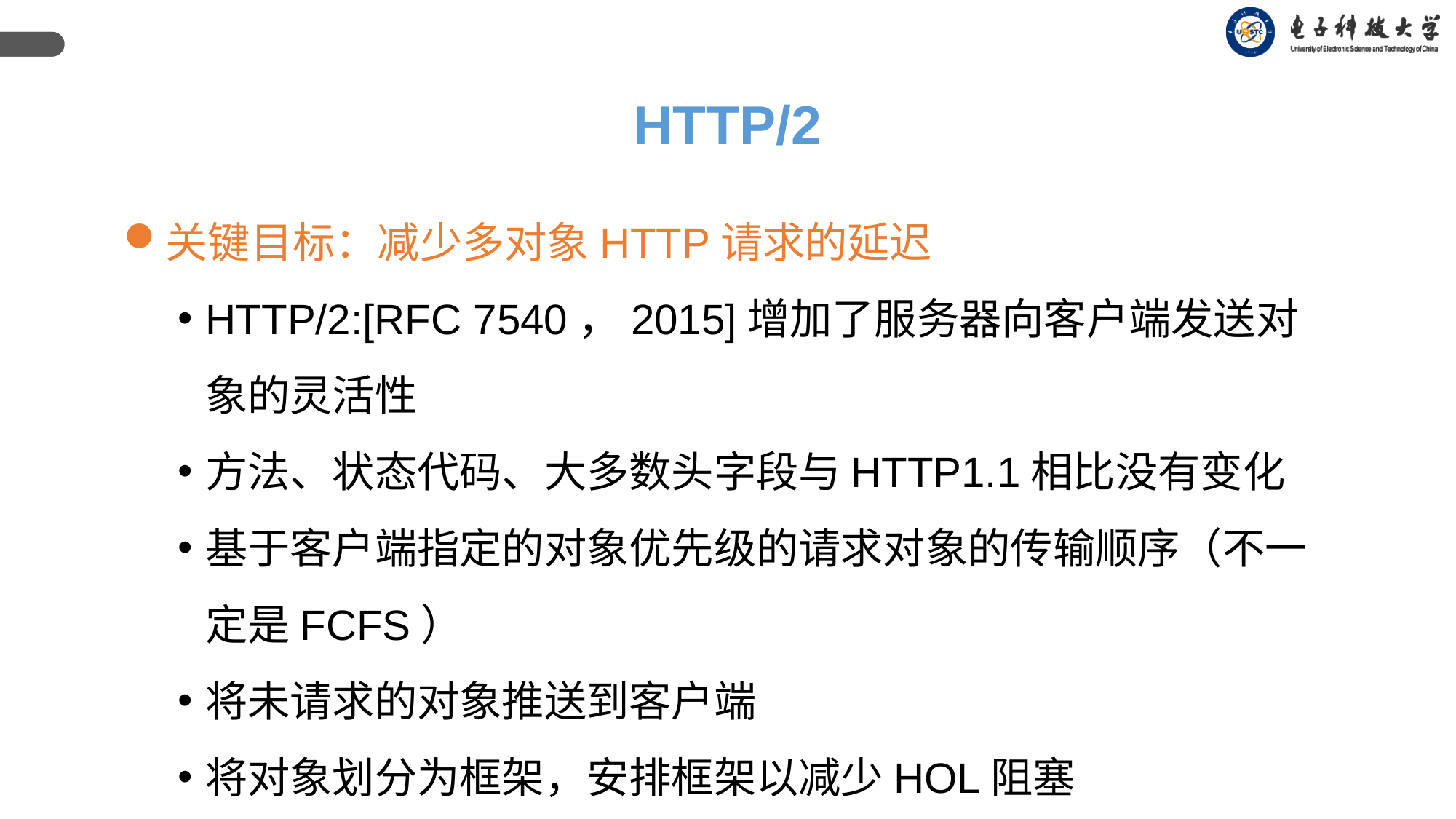

HTTP/2
关键目标：减少多对象HTTP请求的延迟
HTTP/2:[RFC 7540，2015]增加了服务器向客户端发送对象的灵活性
方法、状态代码、大多数头字段与HTTP1.1相比没有变化
基于客户端指定的对象优先级的请求对象的传输顺序（不一定是FCFS）
将未请求的对象推送到客户端
将对象划分为框架，安排框架以减少HOL阻塞